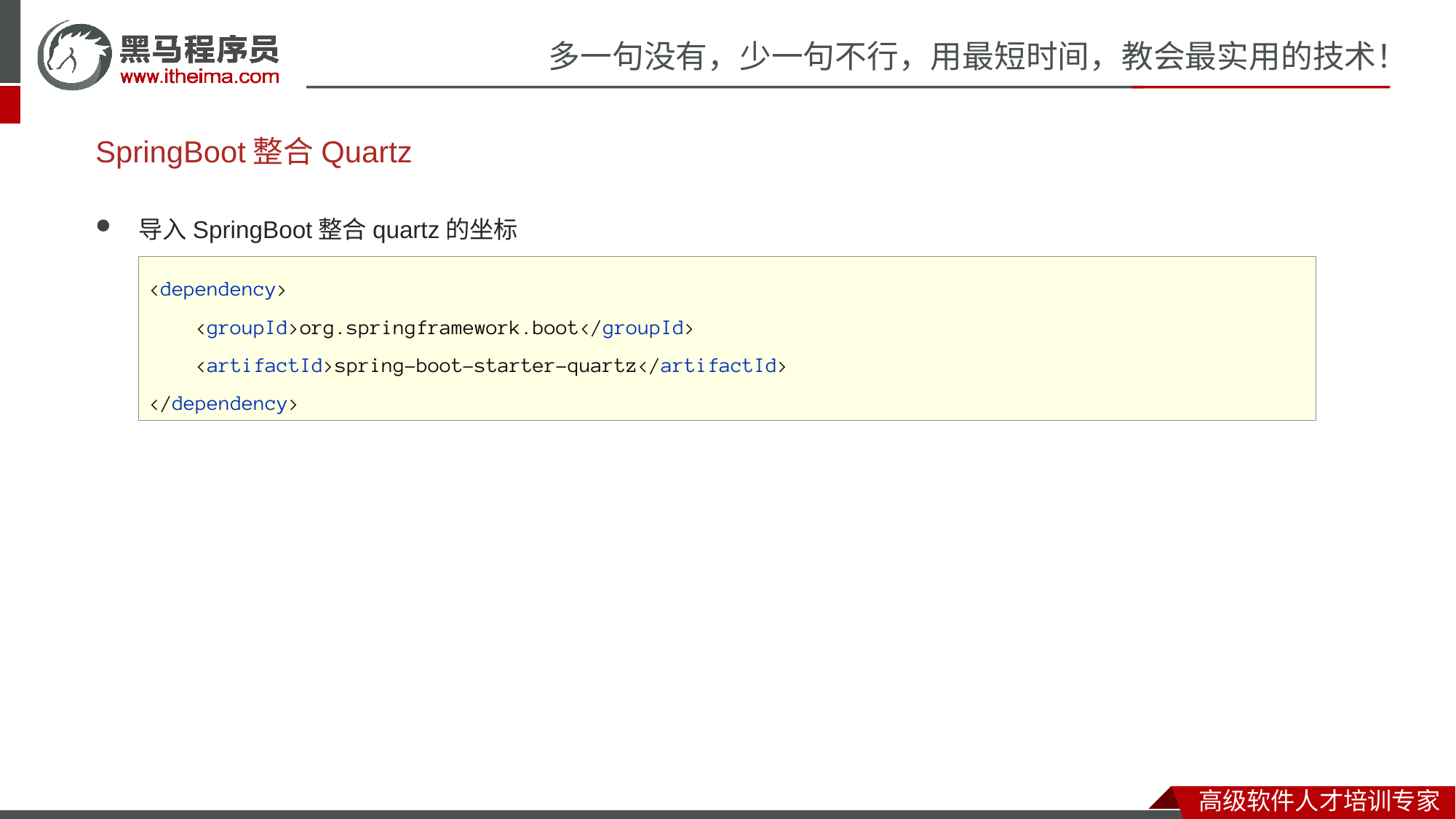

# SpringBoot整合Quartz
导入SpringBoot整合quartz的坐标
<dependency>
    <groupId>org.springframework.boot</groupId>
    <artifactId>spring-boot-starter-quartz</artifactId>
</dependency>